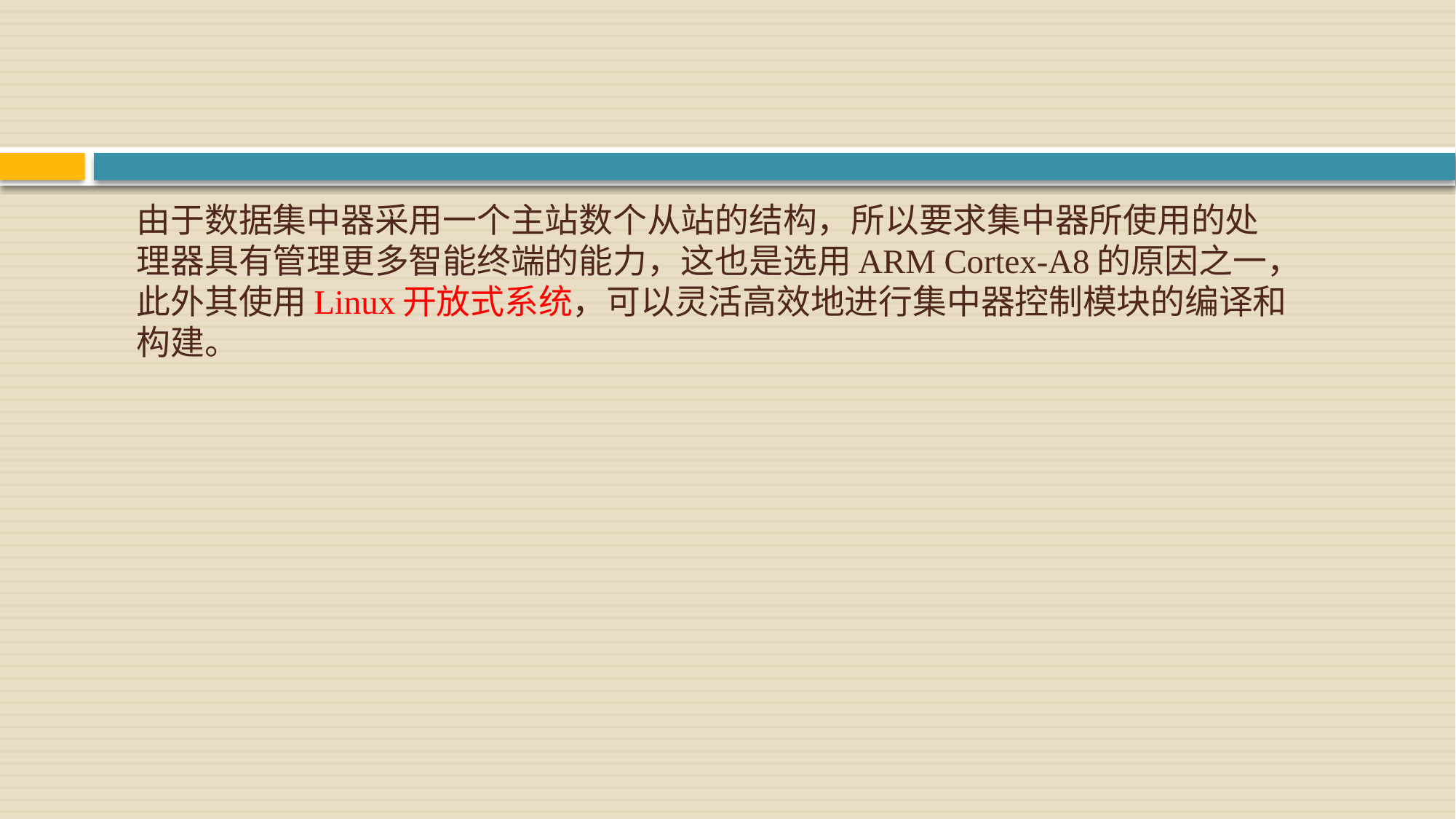

# 由于数据集中器采用一个主站数个从站的结构，所以要求集中器所使用的处理器具有管理更多智能终端的能力，这也是选用ARM Cortex-A8的原因之一，此外其使用Linux开放式系统，可以灵活高效地进行集中器控制模块的编译和构建。